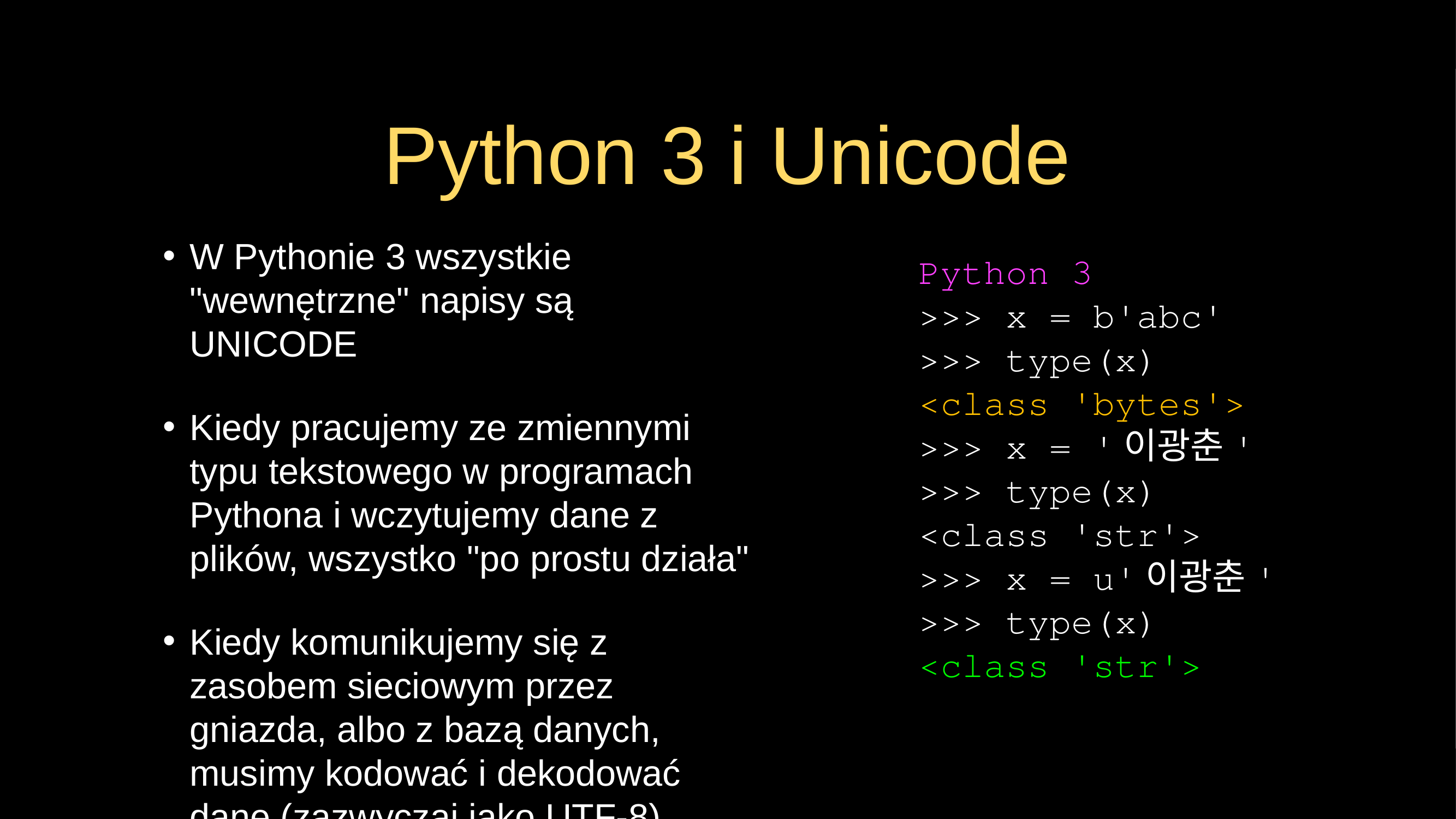

# Python 3 i Unicode
W Pythonie 3 wszystkie "wewnętrzne" napisy są UNICODE
Kiedy pracujemy ze zmiennymi typu tekstowego w programach Pythona i wczytujemy dane z plików, wszystko "po prostu działa"
Kiedy komunikujemy się z zasobem sieciowym przez gniazda, albo z bazą danych, musimy kodować i dekodować dane (zazwyczaj jako UTF-8)
Python 3
>>> x = b'abc'
>>> type(x)
<class 'bytes'>
>>> x = '이광춘'
>>> type(x)
<class 'str'>
>>> x = u'이광춘'
>>> type(x)
<class 'str'>